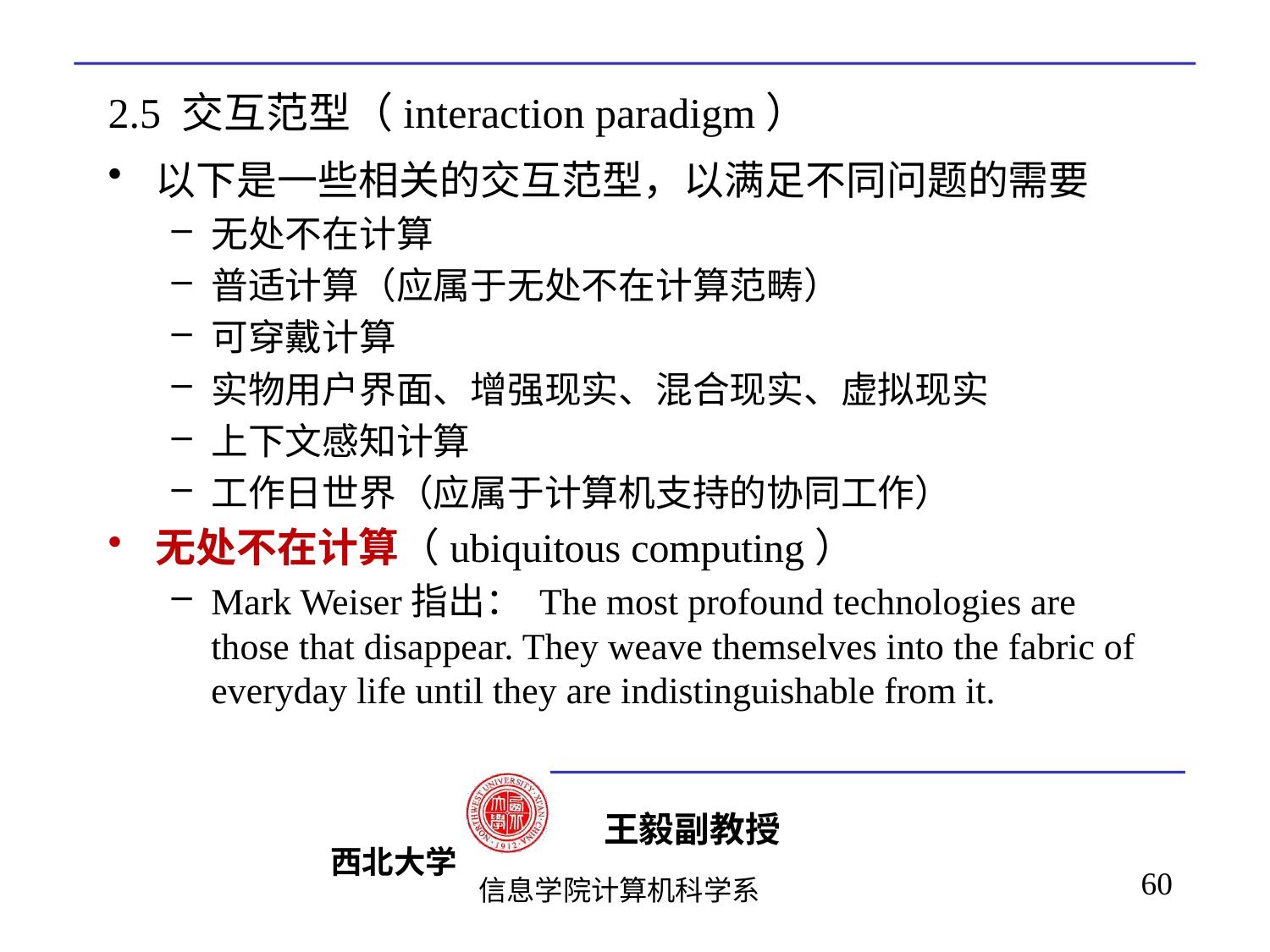

# 2.5 交互范型（interaction paradigm）
以下是一些相关的交互范型，以满足不同问题的需要
无处不在计算
普适计算（应属于无处不在计算范畴）
可穿戴计算
实物用户界面、增强现实、混合现实、虚拟现实
上下文感知计算
工作日世界（应属于计算机支持的协同工作）
无处不在计算（ubiquitous computing）
Mark Weiser指出： The most profound technologies are those that disappear. They weave themselves into the fabric of everyday life until they are indistinguishable from it.
60